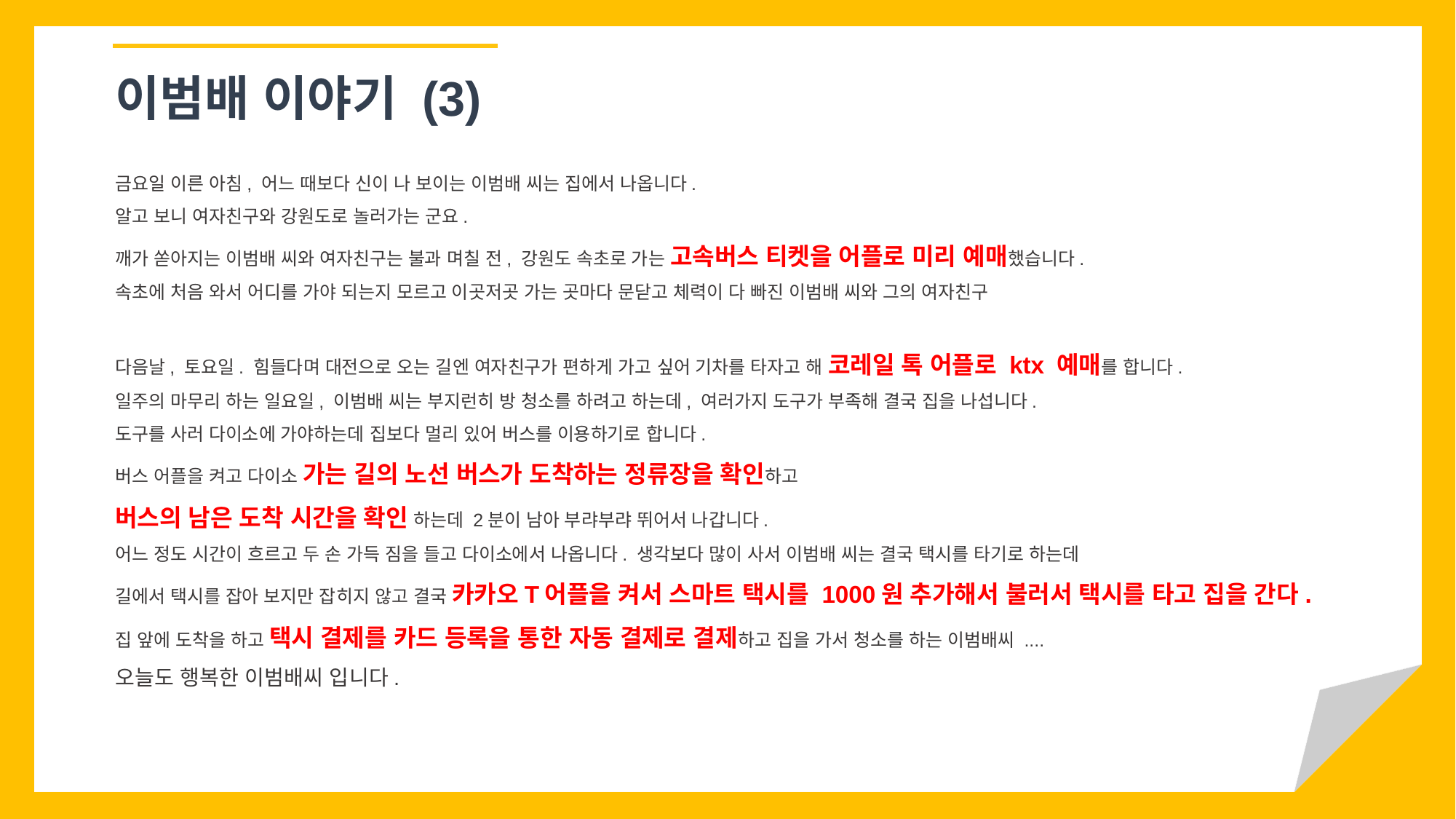

이범배 이야기 (3)
금요일 이른 아침, 어느 때보다 신이 나 보이는 이범배 씨는 집에서 나옵니다.
알고 보니 여자친구와 강원도로 놀러가는 군요.
깨가 쏟아지는 이범배 씨와 여자친구는 불과 며칠 전, 강원도 속초로 가는 고속버스 티켓을 어플로 미리 예매했습니다.
속초에 처음 와서 어디를 가야 되는지 모르고 이곳저곳 가는 곳마다 문닫고 체력이 다 빠진 이범배 씨와 그의 여자친구

다음날, 토요일. 힘들다며 대전으로 오는 길엔 여자친구가 편하게 가고 싶어 기차를 타자고 해 코레일 톡 어플로 ktx 예매를 합니다.
일주의 마무리 하는 일요일, 이범배 씨는 부지런히 방 청소를 하려고 하는데, 여러가지 도구가 부족해 결국 집을 나섭니다.
도구를 사러 다이소에 가야하는데 집보다 멀리 있어 버스를 이용하기로 합니다.
버스 어플을 켜고 다이소 가는 길의 노선 버스가 도착하는 정류장을 확인하고
버스의 남은 도착 시간을 확인 하는데 2분이 남아 부랴부랴 뛰어서 나갑니다.
어느 정도 시간이 흐르고 두 손 가득 짐을 들고 다이소에서 나옵니다. 생각보다 많이 사서 이범배 씨는 결국 택시를 타기로 하는데
길에서 택시를 잡아 보지만 잡히지 않고 결국 카카오T어플을 켜서 스마트 택시를 1000원 추가해서 불러서 택시를 타고 집을 간다.
집 앞에 도착을 하고 택시 결제를 카드 등록을 통한 자동 결제로 결제하고 집을 가서 청소를 하는 이범배씨 ....
오늘도 행복한 이범배씨 입니다.